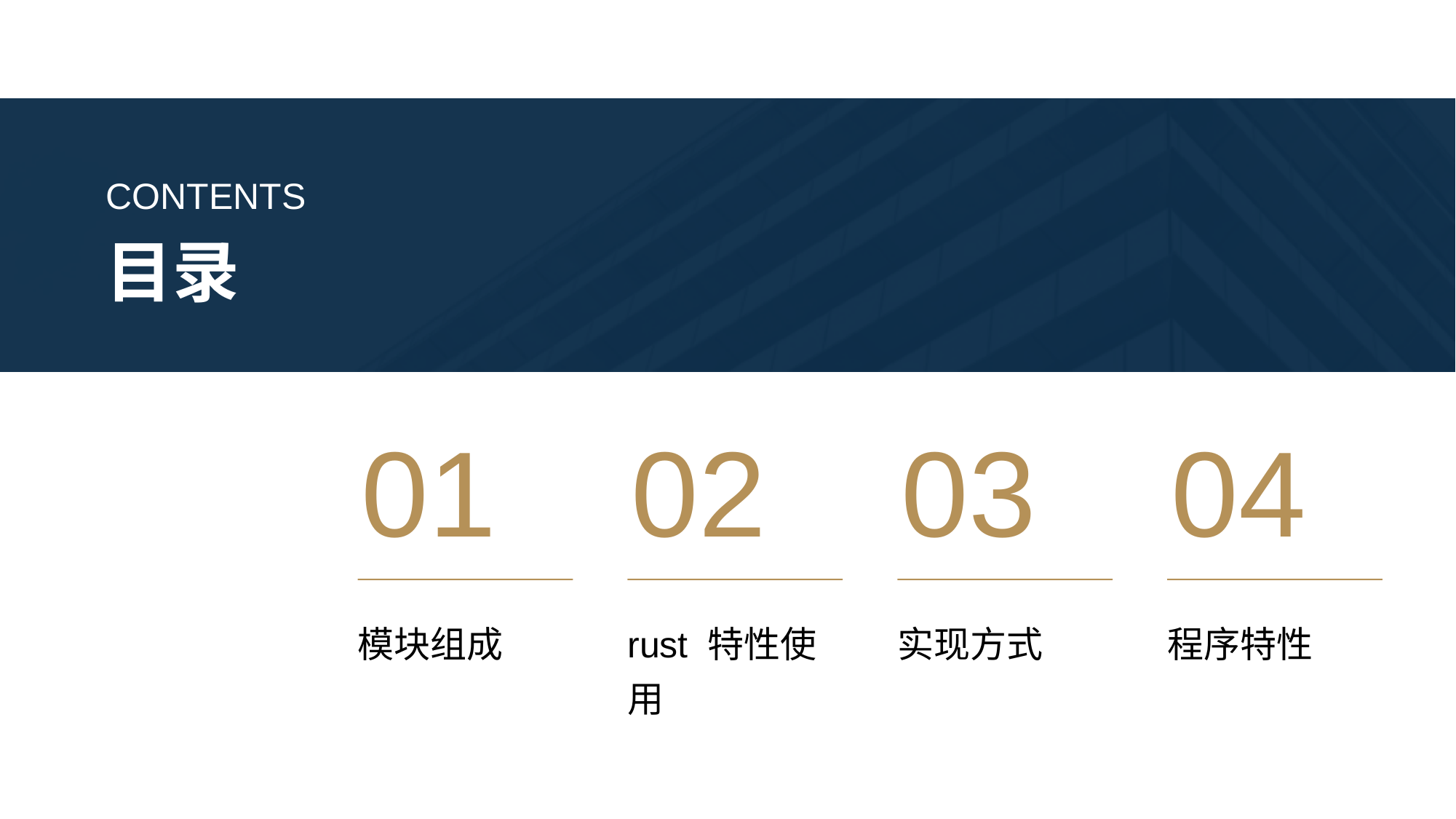

CONTENTS
目录
01
02
03
04

模块组成
rust 特性使用
实现方式
程序特性